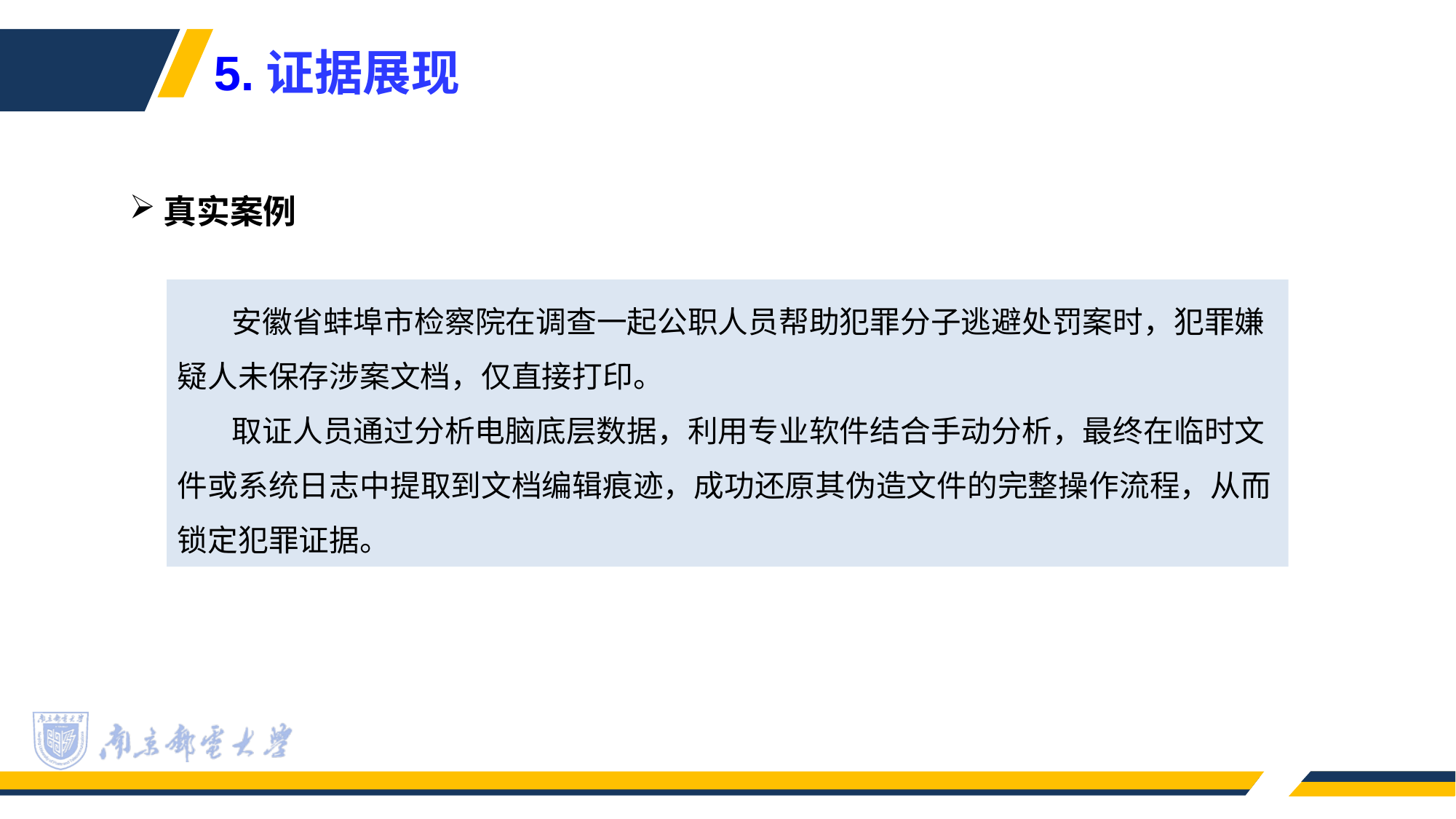

5.证据展现
真实案例
安徽省蚌埠市检察院在调查一起公职人员帮助犯罪分子逃避处罚案时，犯罪嫌疑人未保存涉案文档，仅直接打印。
取证人员通过分析电脑底层数据，利用专业软件结合手动分析，最终在临时文件或系统日志中提取到文档编辑痕迹，成功还原其伪造文件的完整操作流程，从而锁定犯罪证据。
17